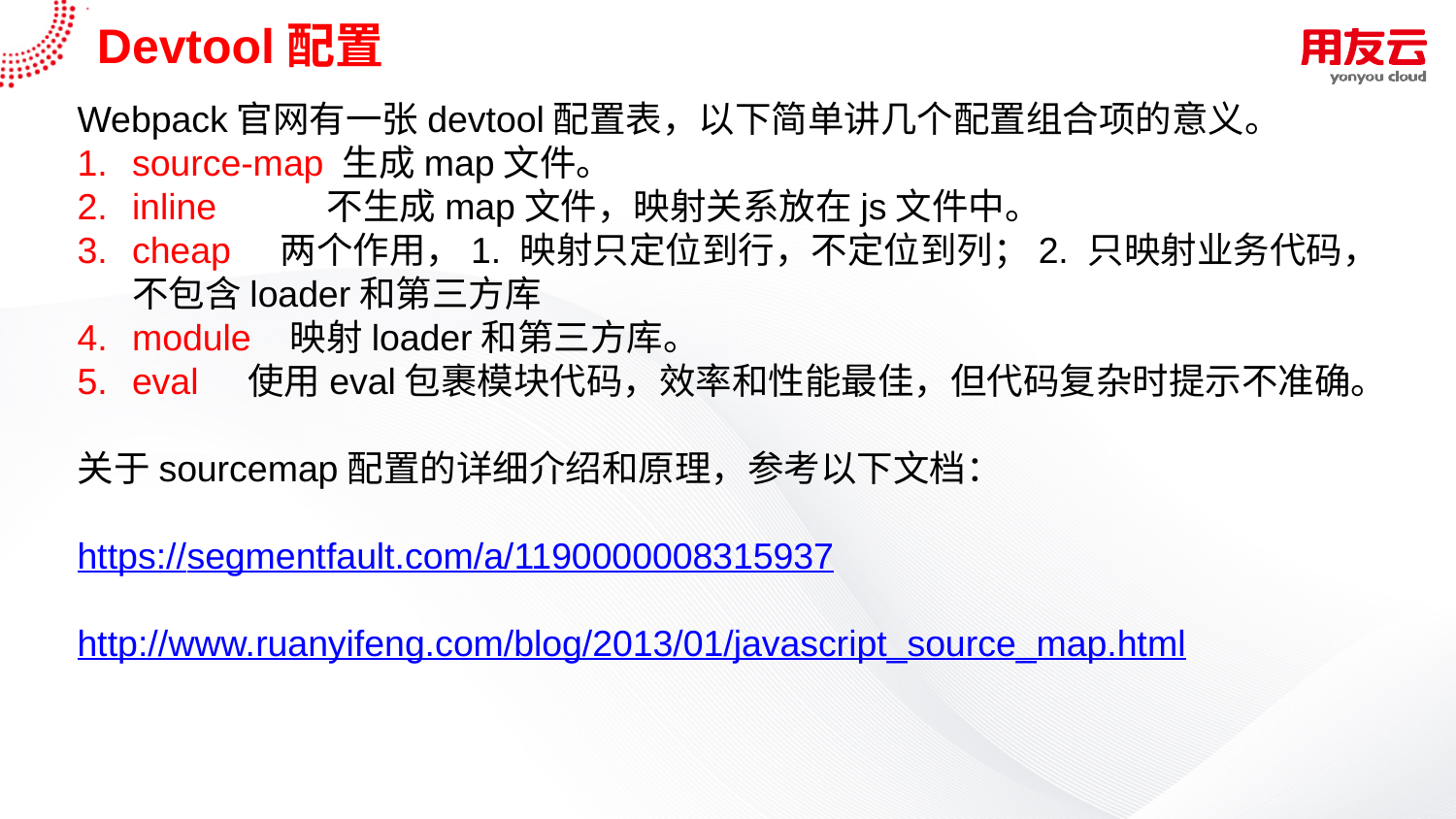

# Devtool配置
Webpack官网有一张devtool配置表，以下简单讲几个配置组合项的意义。
source-map 生成map文件。
inline	    不生成map文件，映射关系放在js文件中。
cheap    两个作用，1. 映射只定位到行，不定位到列；2. 只映射业务代码，不包含loader和第三方库
module   映射loader和第三方库。
eval    使用eval包裹模块代码，效率和性能最佳，但代码复杂时提示不准确。

关于sourcemap配置的详细介绍和原理，参考以下文档：

https://segmentfault.com/a/1190000008315937

http://www.ruanyifeng.com/blog/2013/01/javascript_source_map.html